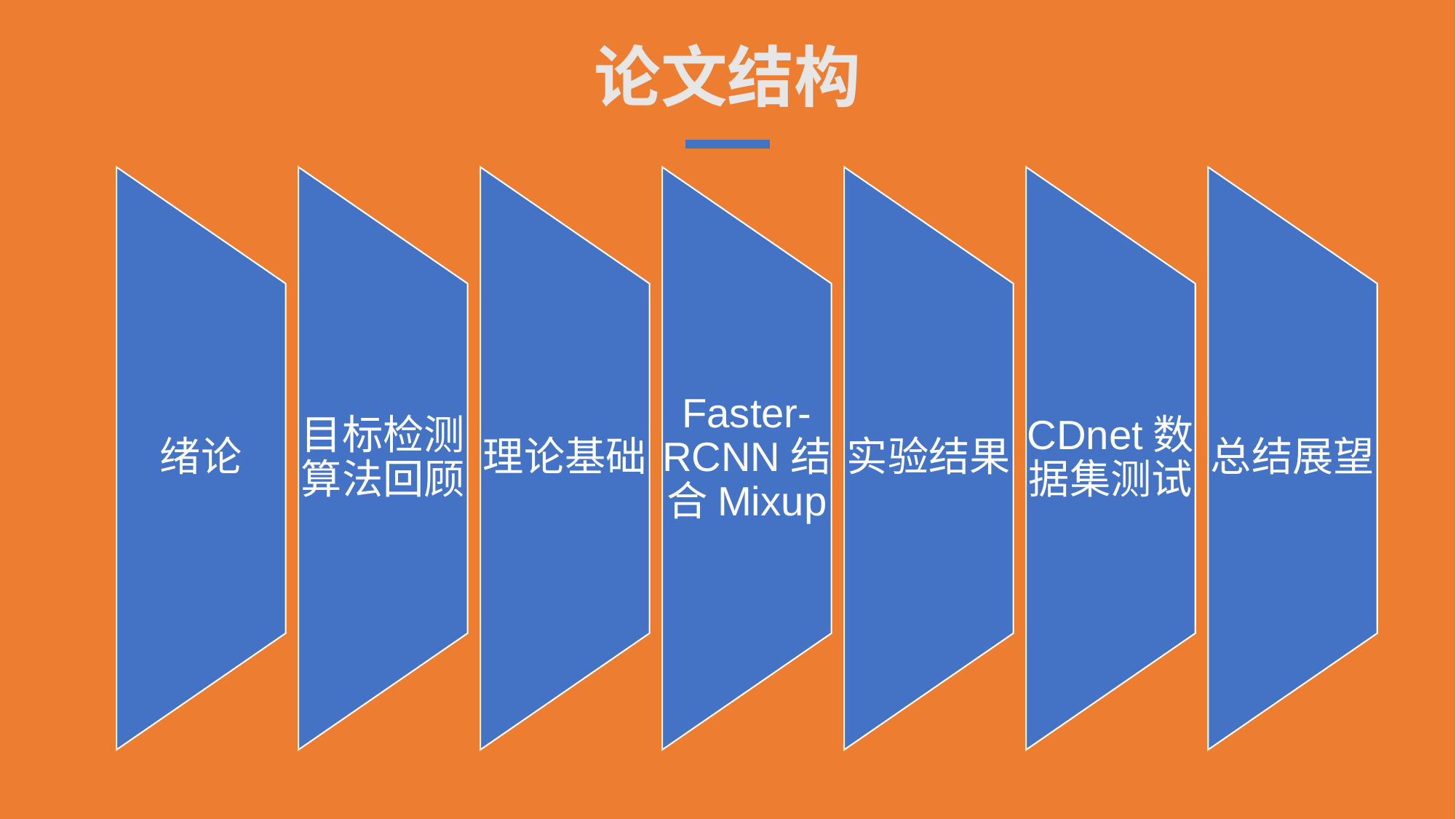

论文结构
绪论
目标检测算法回顾
理论基础
Faster-RCNN结合Mixup
实验结果
CDnet数据集测试
总结展望